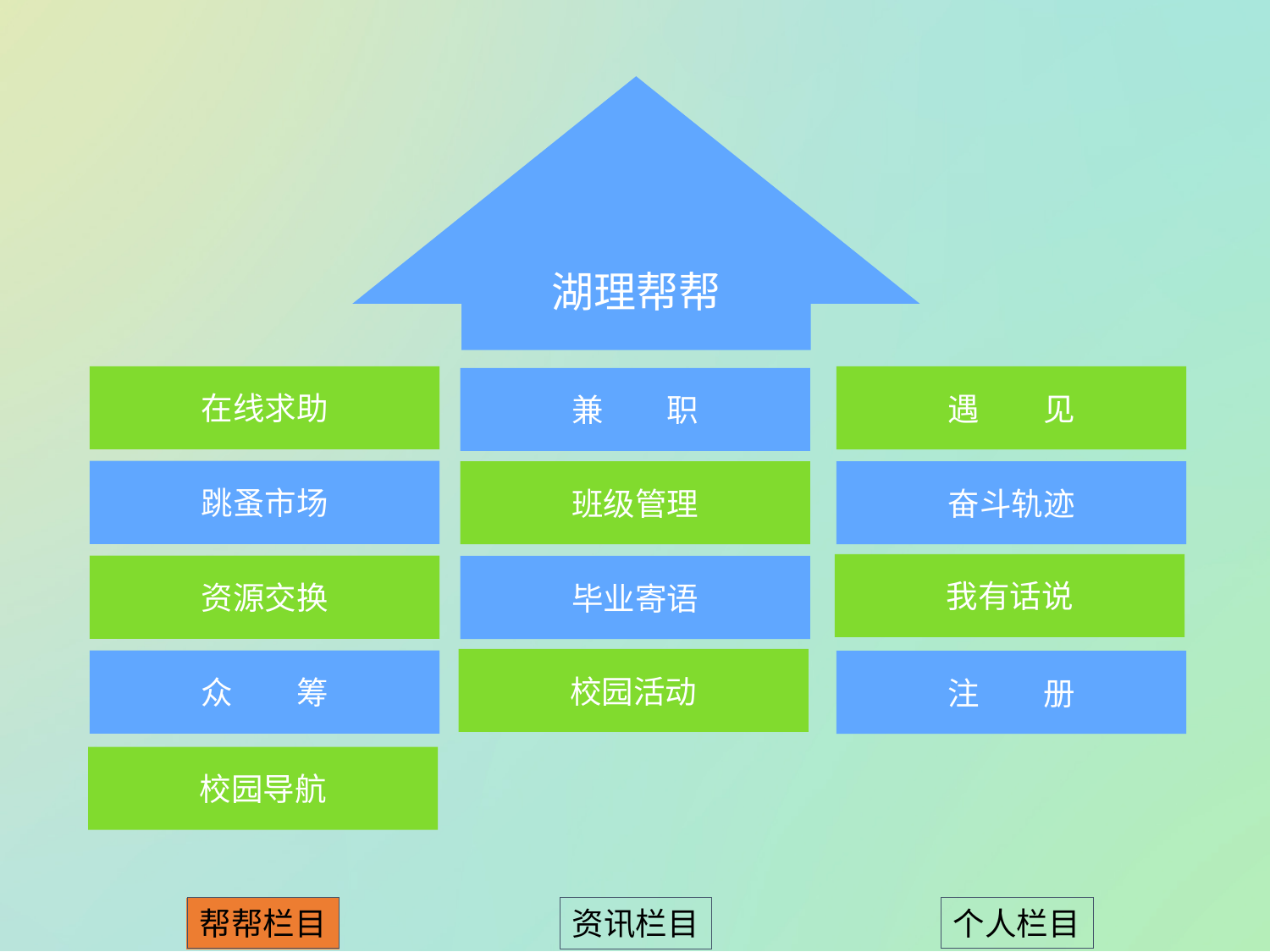

湖理帮帮
在线求助
遇　　见
兼　　职
跳蚤市场
班级管理
奋斗轨迹
我有话说
资源交换
毕业寄语
校园活动
众　　筹
注　　册
校园导航
帮帮栏目
个人栏目
资讯栏目
帮帮栏目